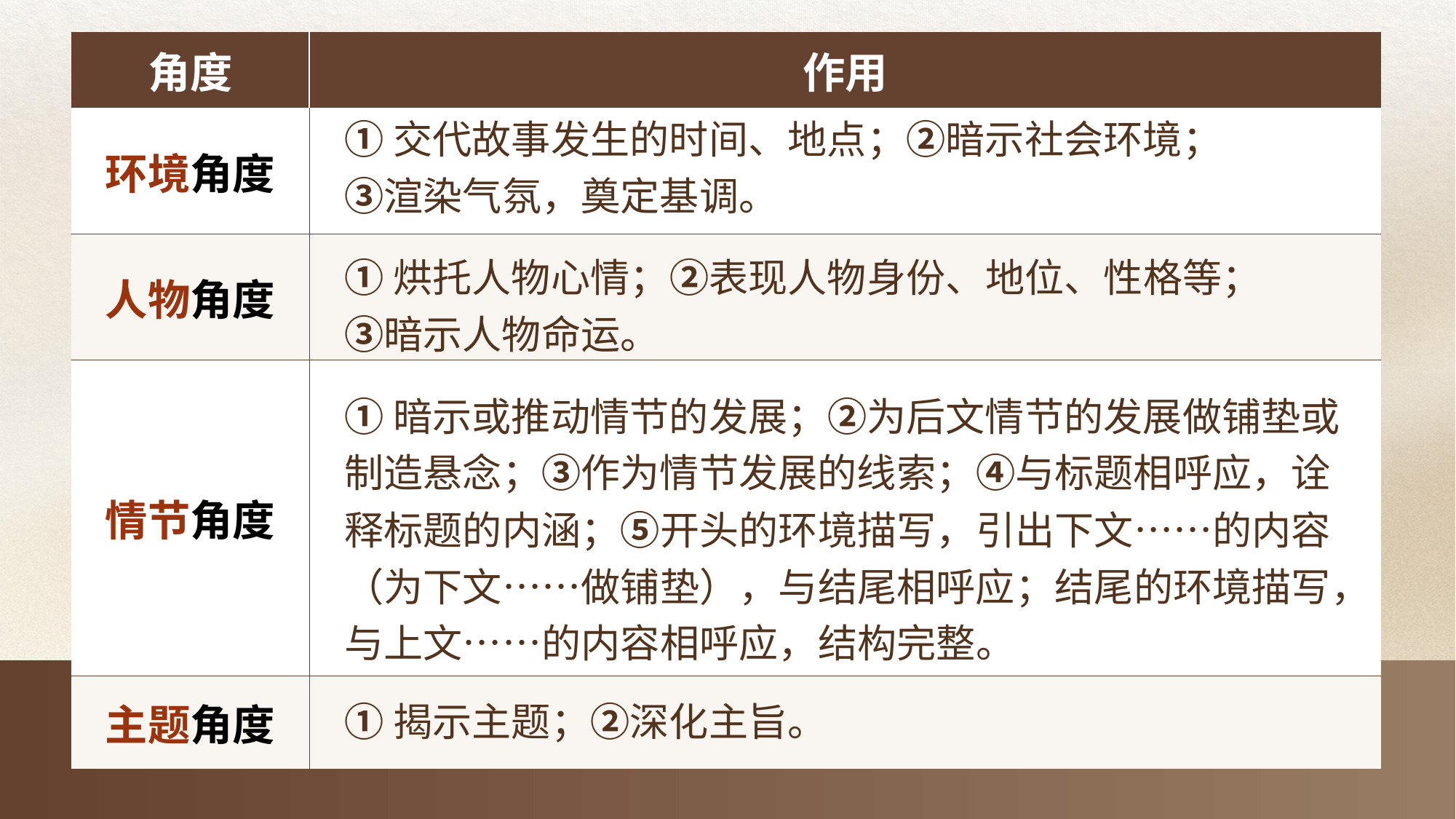

| 角度 | 作用 |
| --- | --- |
| 环境角度 |  |
| 人物角度 |  |
| 情节角度 |  |
| 主题角度 |  |
①交代故事发生的时间、地点；②暗示社会环境；③渲染气氛，奠定基调。
①烘托人物心情；②表现人物身份、地位、性格等；③暗示人物命运。
①暗示或推动情节的发展；②为后文情节的发展做铺垫或制造悬念；③作为情节发展的线索；④与标题相呼应，诠释标题的内涵；⑤开头的环境描写，引出下文……的内容（为下文……做铺垫），与结尾相呼应；结尾的环境描写，与上文……的内容相呼应，结构完整。
①揭示主题；②深化主旨。